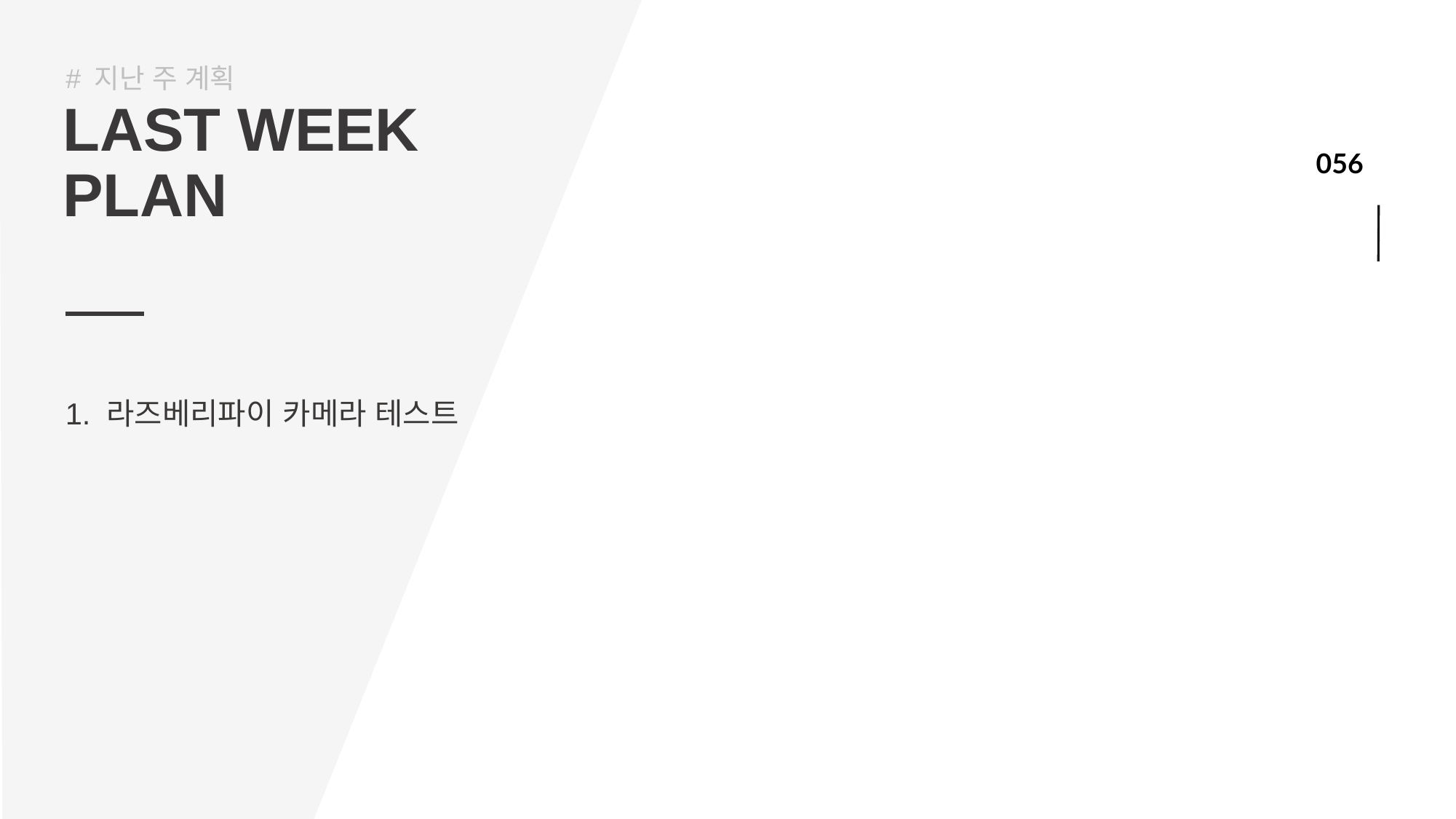

# 지난 주 계획
LAST WEEK
PLAN
라즈베리파이 카메라 테스트